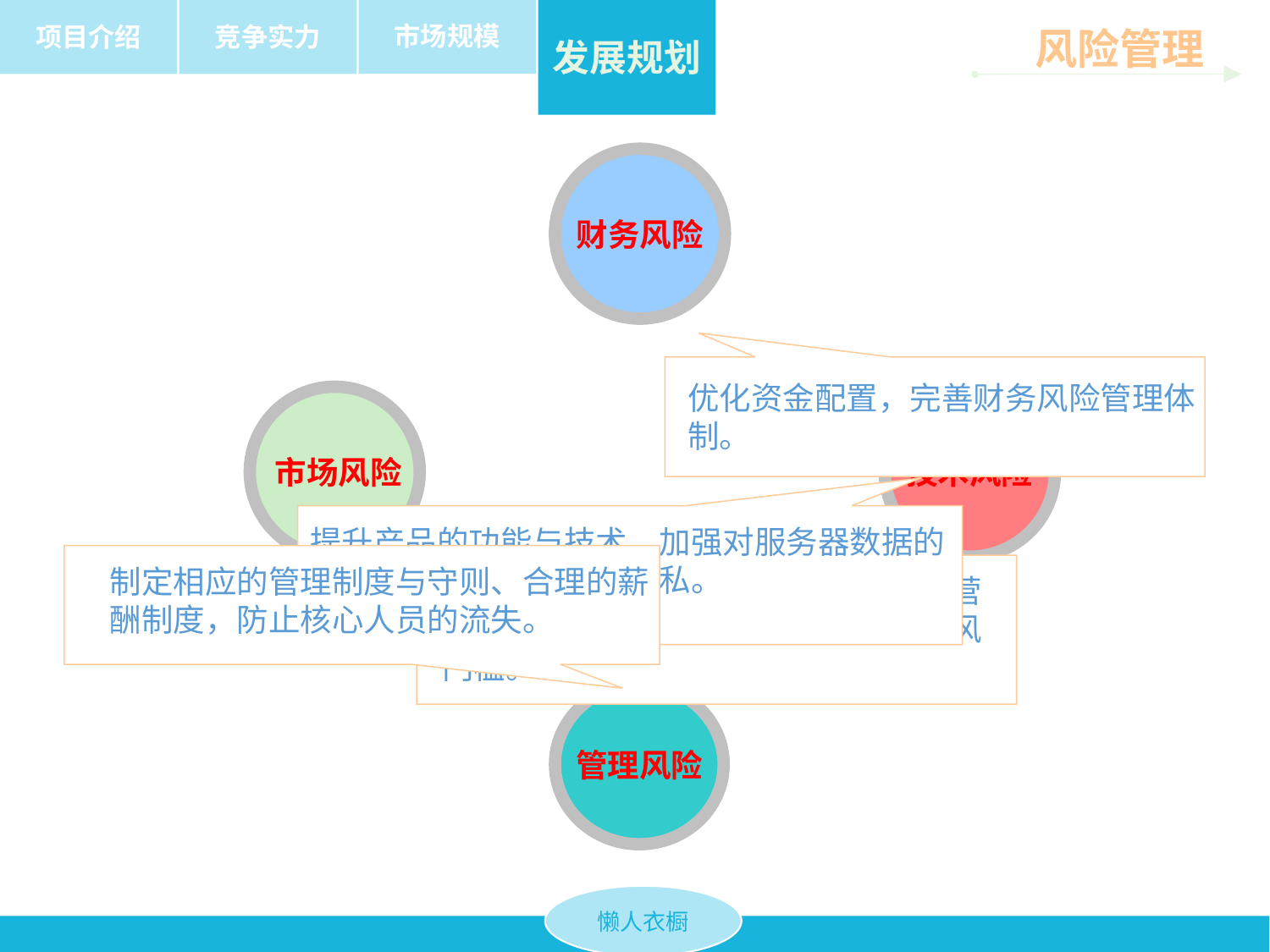

市场规模
项目介绍
竞争实力
发展规划
风险管理

财务风险

优化资金配置，完善财务风险管理体制。
  市场风险
技术风险

提升产品的功能与技术，加强对服务器数据的管理，保护用户的个人隐私。

制定相应的管理制度与守则、合理的薪
酬制度，防止核心人员的流失。

制定符合消费群体的营销方案，加强营
销人员队伍的建设，提高竞争者的跟风
门槛。

管理风险
懒人衣橱